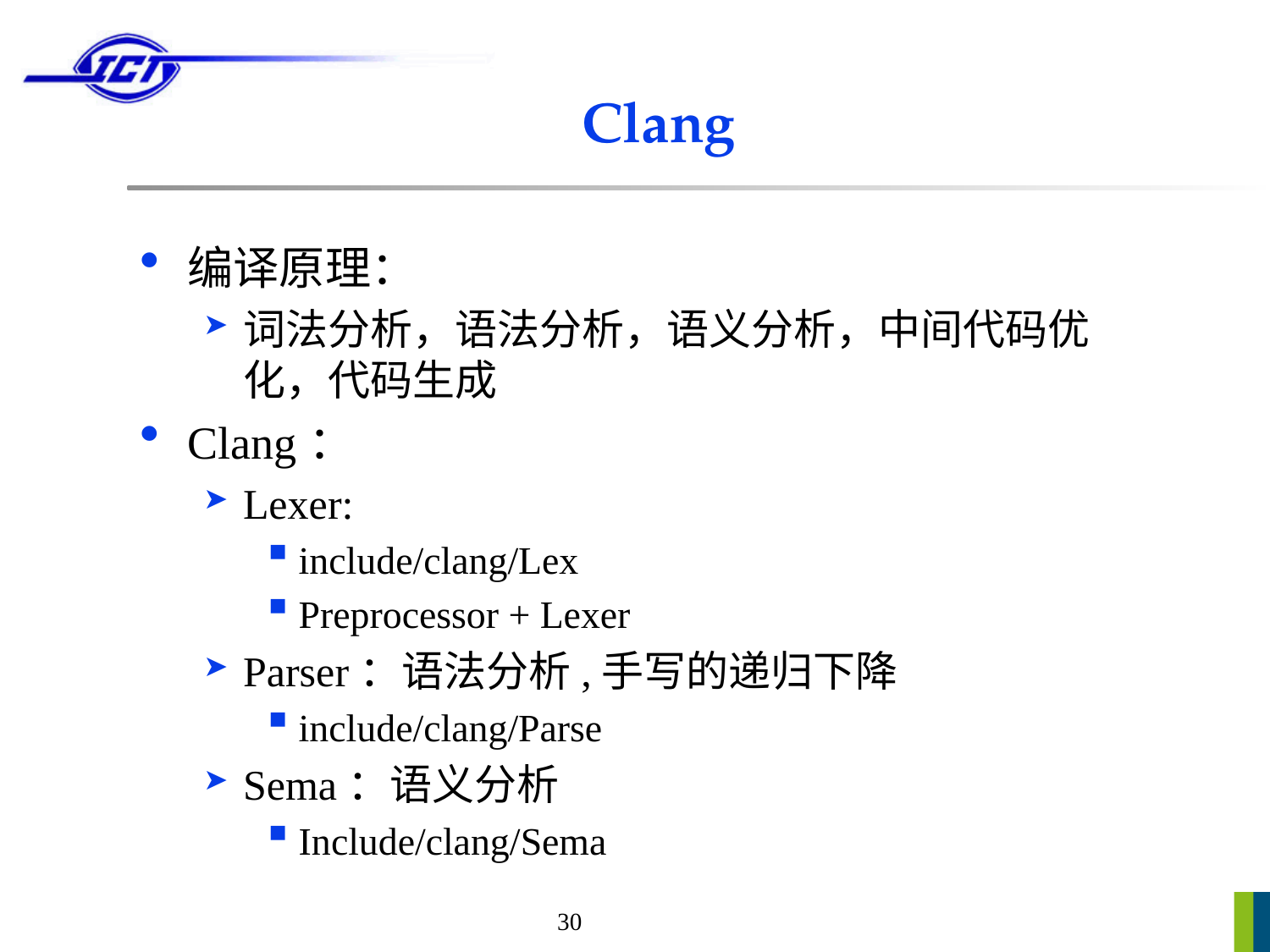

# Clang
编译原理：
词法分析，语法分析，语义分析，中间代码优化，代码生成
Clang：
Lexer:
include/clang/Lex
Preprocessor + Lexer
Parser：语法分析,手写的递归下降
include/clang/Parse
Sema：语义分析
Include/clang/Sema